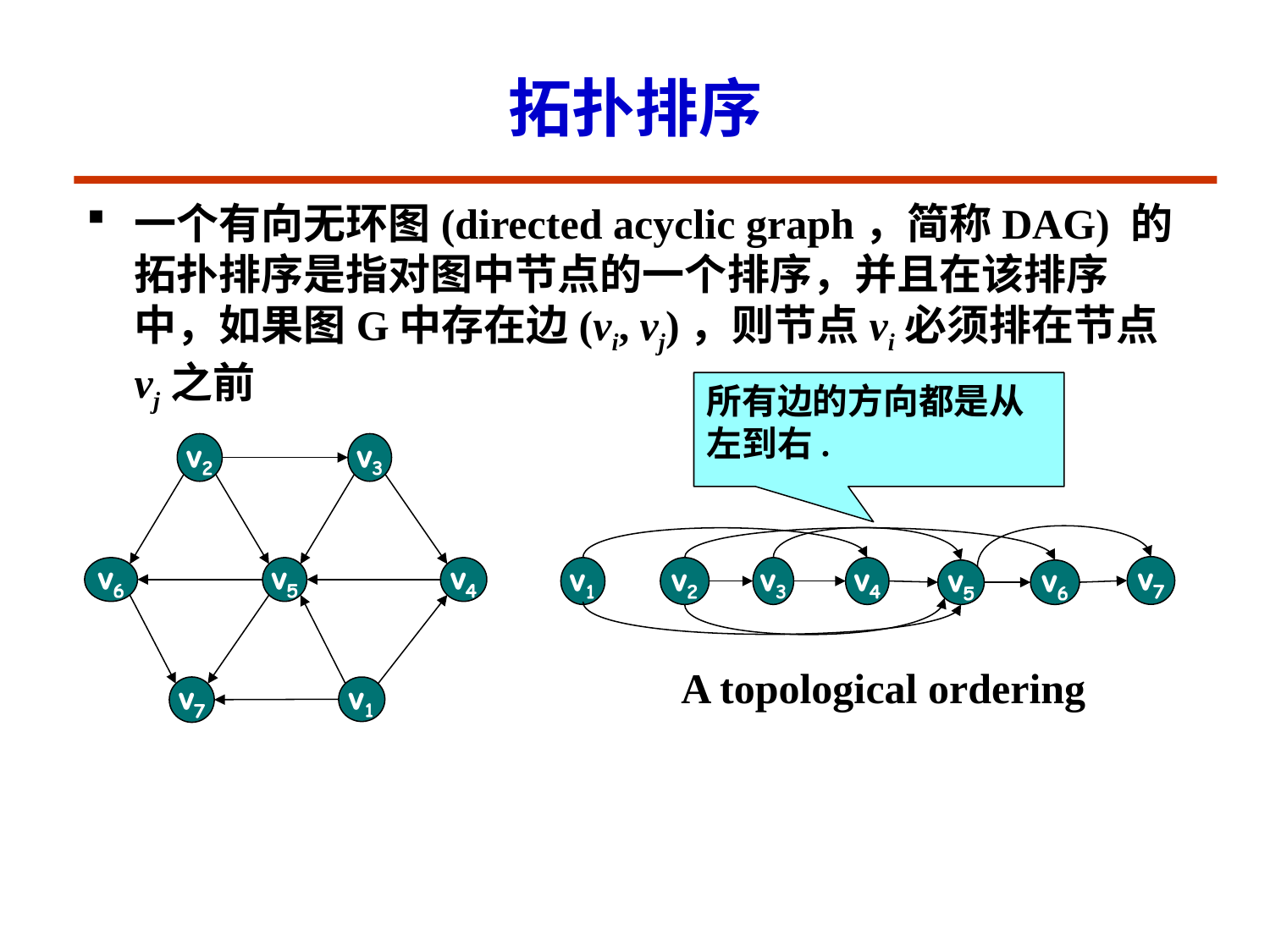

# 拓扑排序
一个有向无环图(directed acyclic graph，简称DAG) 的拓扑排序是指对图中节点的一个排序，并且在该排序中，如果图G中存在边(vi, vj)，则节点vi必须排在节点vj之前
所有边的方向都是从左到右.
v2
v3
v7
v4
v3
v6
v5
v1
v2
v4
v5
v6
A topological ordering
v7
v1